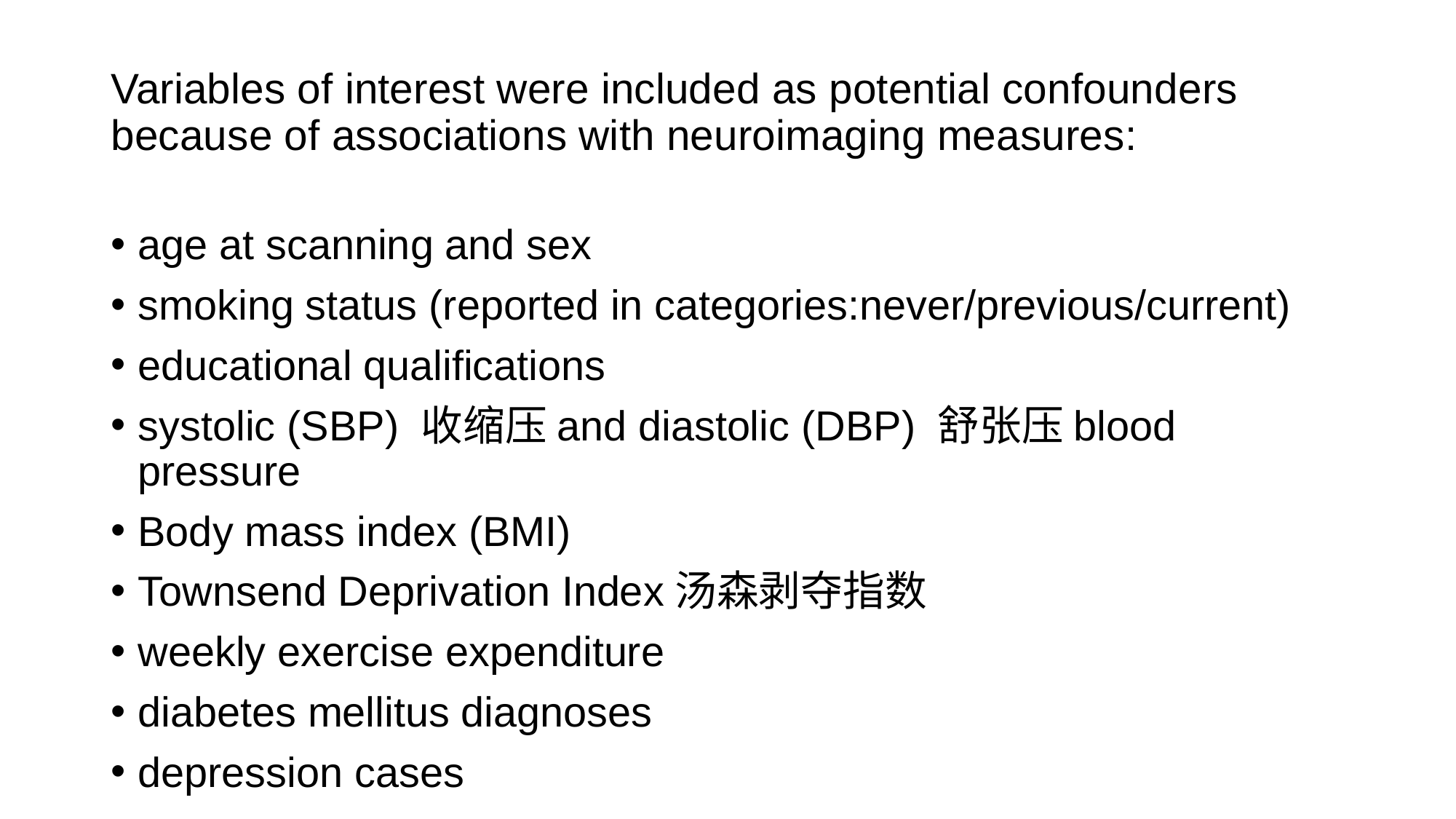

# Variables of interest were included as potential confounders because of associations with neuroimaging measures:
age at scanning and sex
smoking status (reported in categories:never/previous/current)
educational qualifications
systolic (SBP) 收缩压and diastolic (DBP) 舒张压blood pressure
Body mass index (BMI)
Townsend Deprivation Index汤森剥夺指数
weekly exercise expenditure
diabetes mellitus diagnoses
depression cases